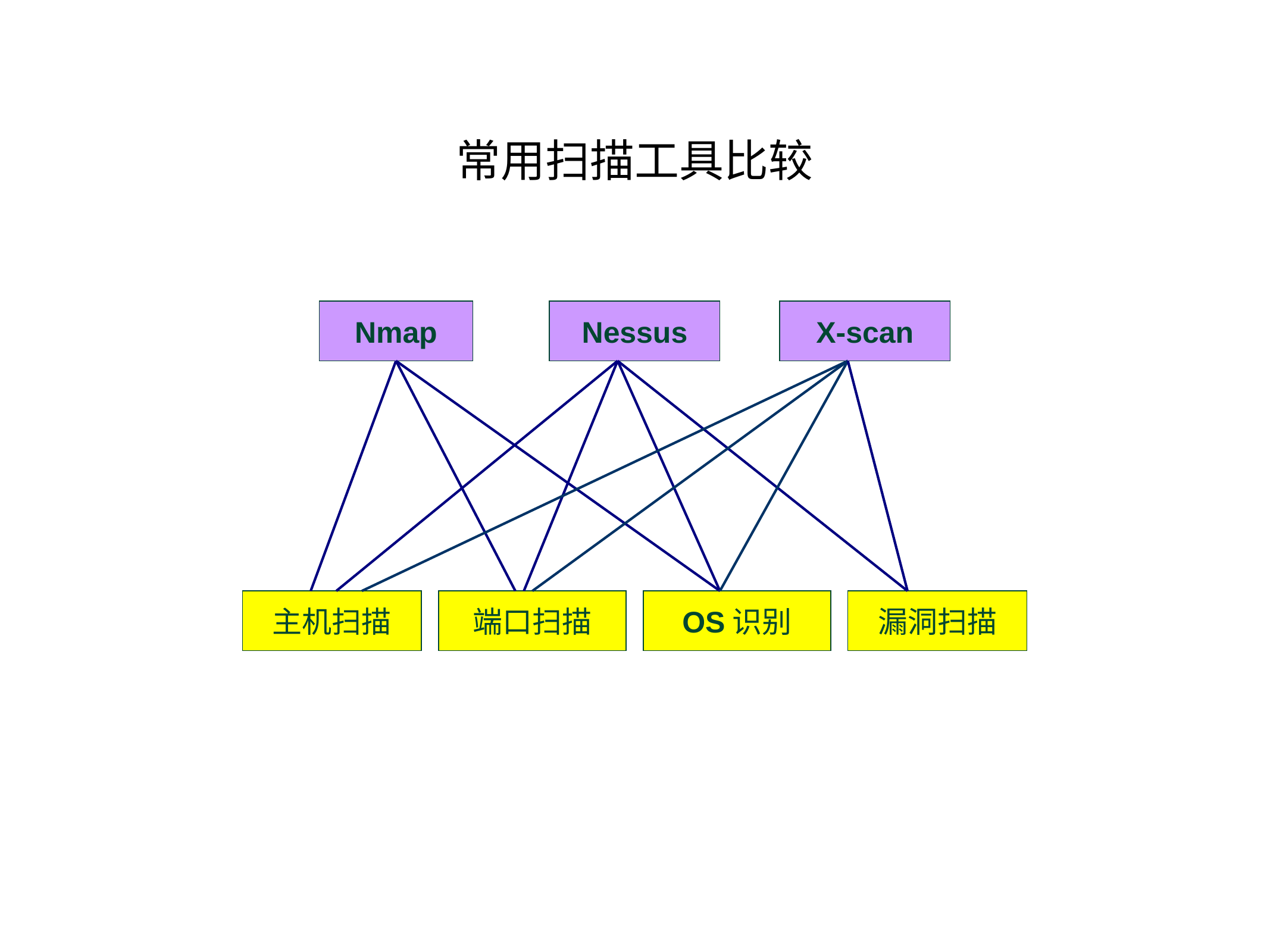

常用扫描工具比较

Nmap

Nessus

X-scan

主机扫描

端口扫描

OS识别

漏洞扫描